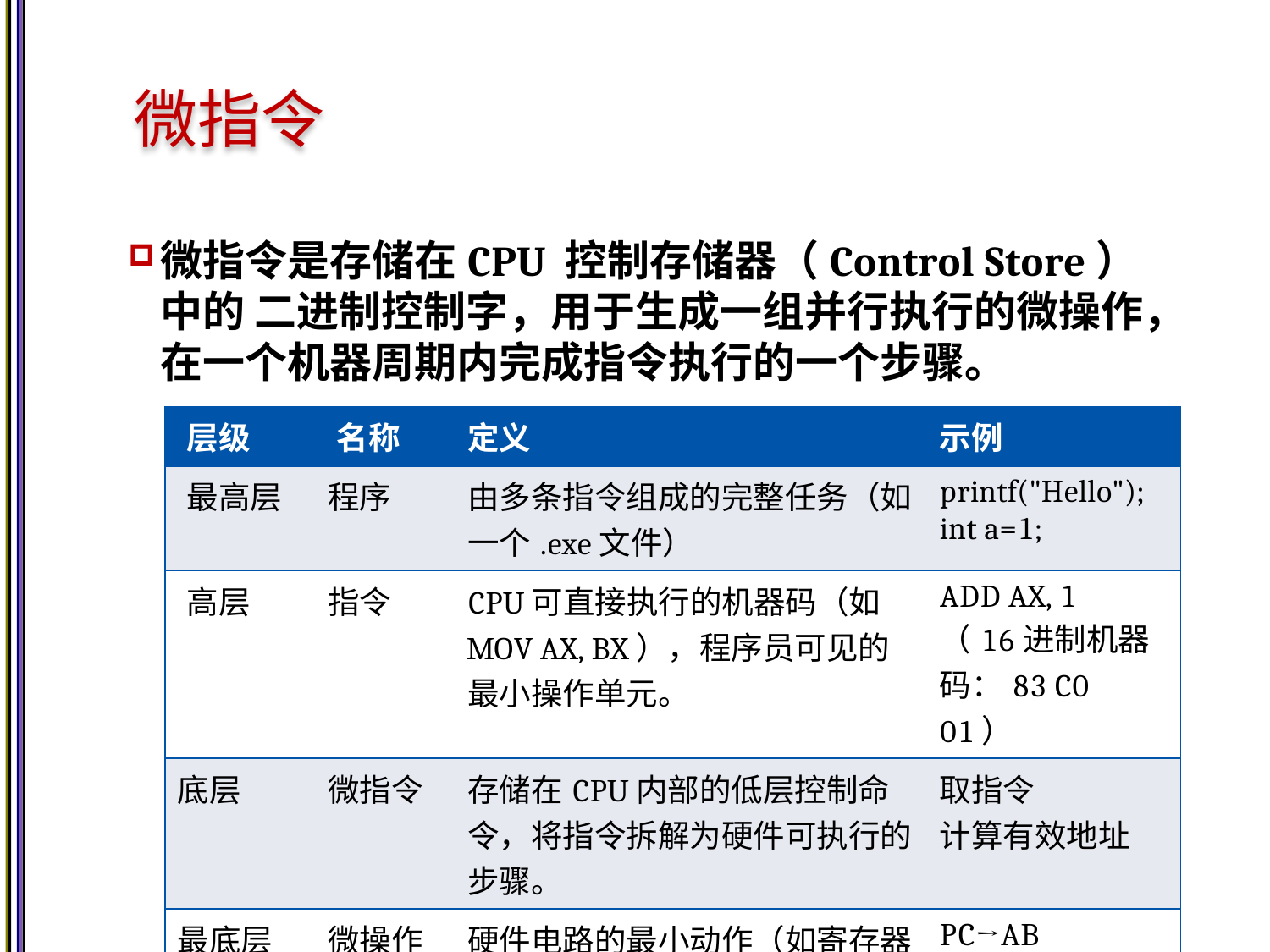

# 微指令
微指令是存储在CPU ​​控制存储器​​（Control Store）中的 ​​二进制控制字​​，用于生成一组​​并行执行的微操作，在一个机器周期内完成指令执行的一个步骤。
| ​层级 | ​名称​​ | 定义​​ | 示例​​ |
| --- | --- | --- | --- |
| ​最高层​​ | 程序 | 由多条指令组成的完整任务（如一个.exe文件） | printf("Hello"); int a=1; |
| ​高层 | 指令 | CPU可直接执行的机器码（如MOV AX, BX），程序员可见的最小操作单元。 | ADD AX, 1 （16进制机器码：83 C0 01） |
| 底层​​ | 微指令 | 存储在CPU内部的低层控制命令，将指令拆解为硬件可执行的步骤。 | 取指令 计算有效地址 |
| 最底层​​ | 微操作 | 硬件电路的最小动作（如寄存器加载、ALU使能），由微指令生成。 | PC→AB DB→IR |
54